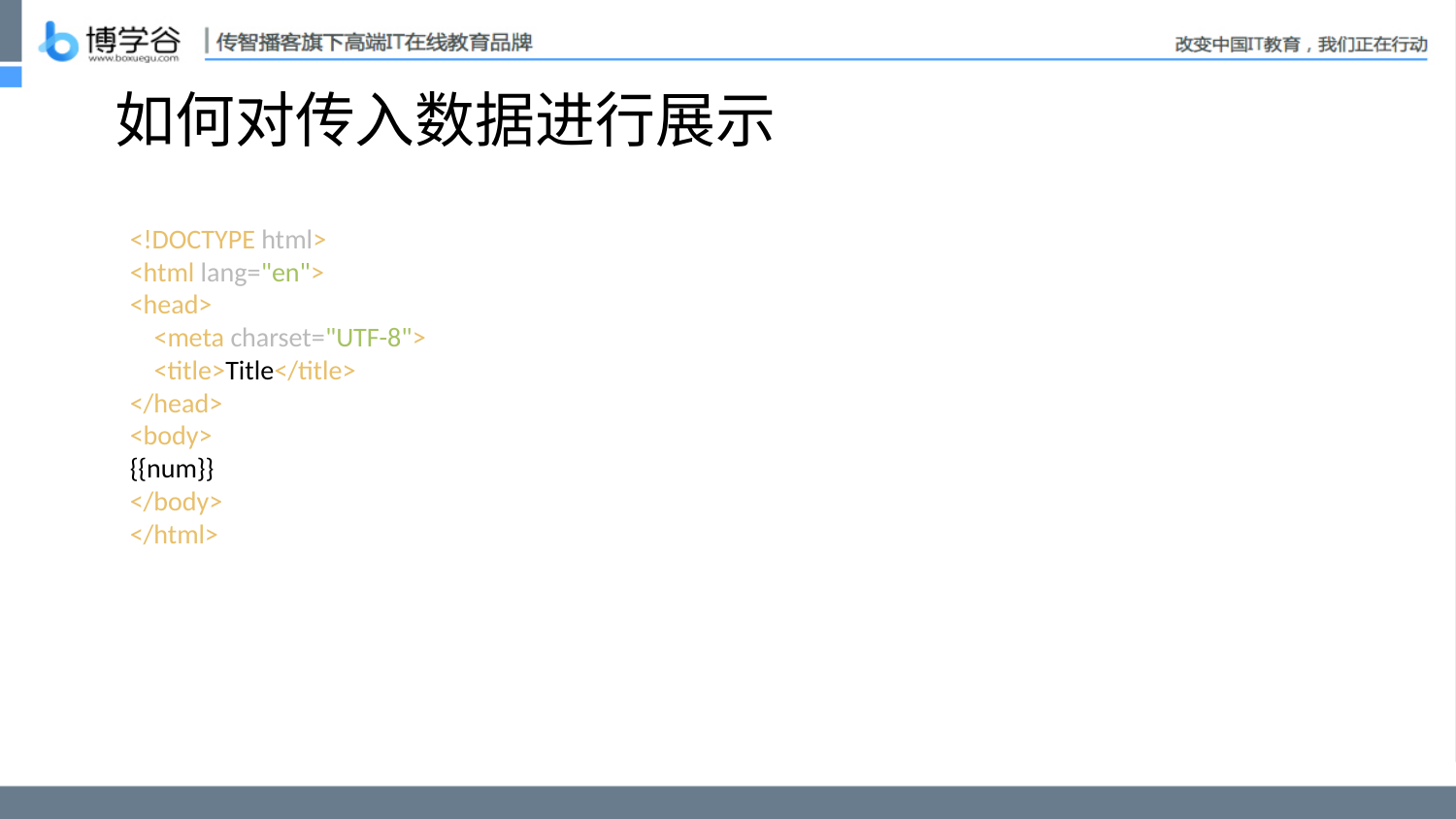

# 如何对传入数据进行展示
<!DOCTYPE html>
<html lang="en">
<head>
    <meta charset="UTF-8">
    <title>Title</title>
</head>
<body>
{{num}}
</body>
</html>